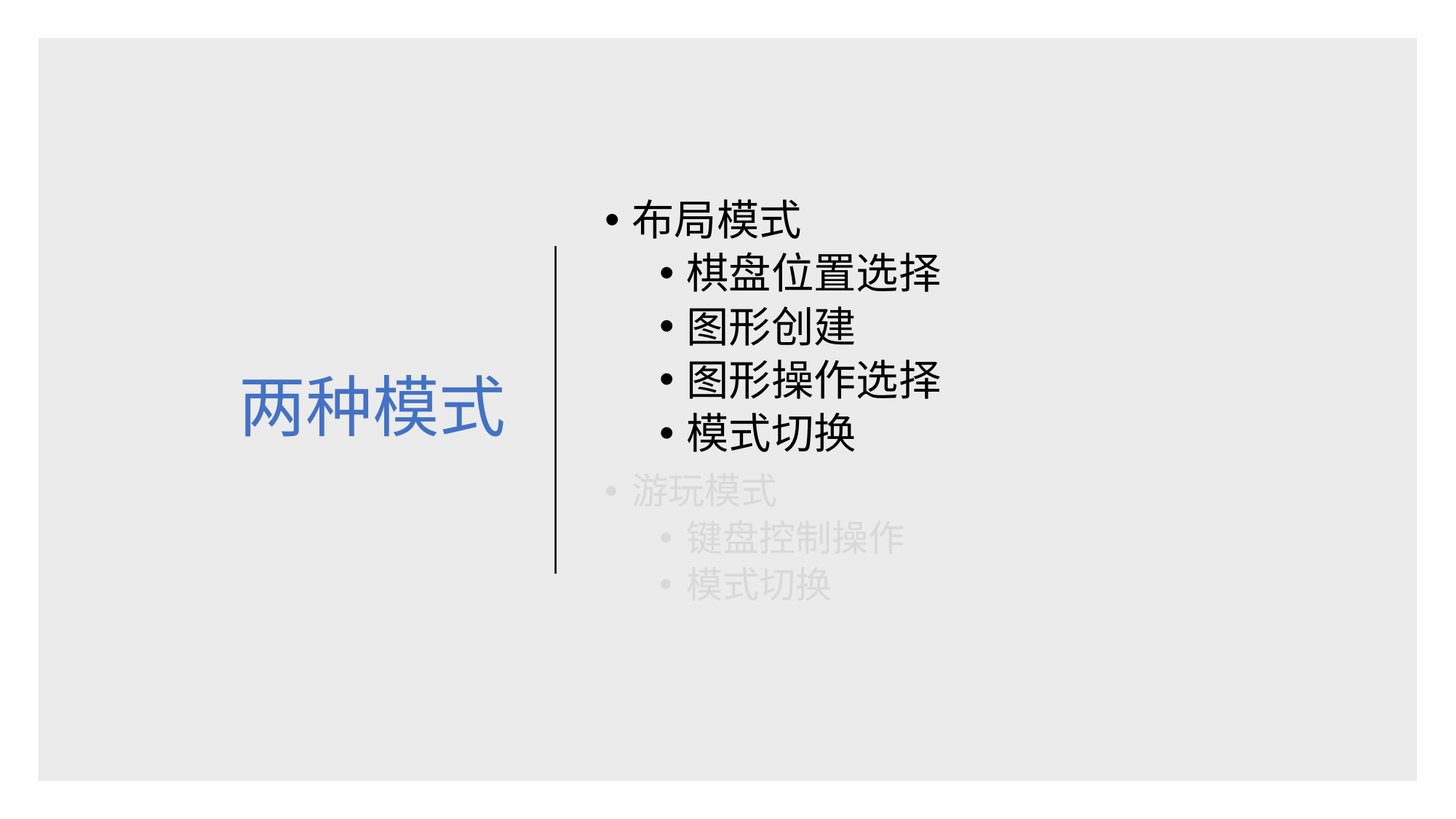

# 两种模式
布局模式
棋盘位置选择
图形创建
图形操作选择
模式切换
游玩模式
键盘控制操作
模式切换